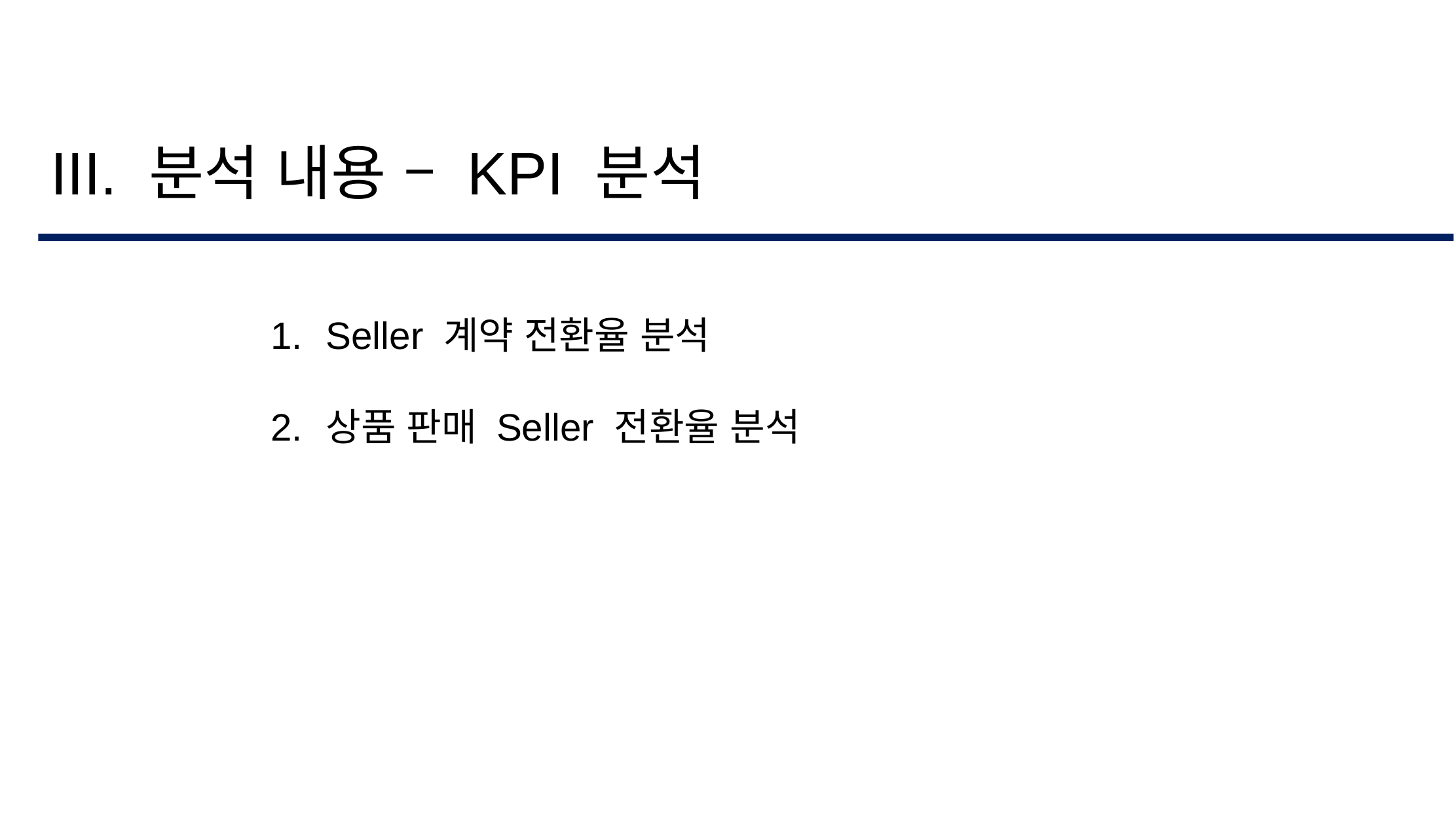

III. 분석 내용 – KPI 분석

Seller 계약 전환율 분석
상품 판매 Seller 전환율 분석